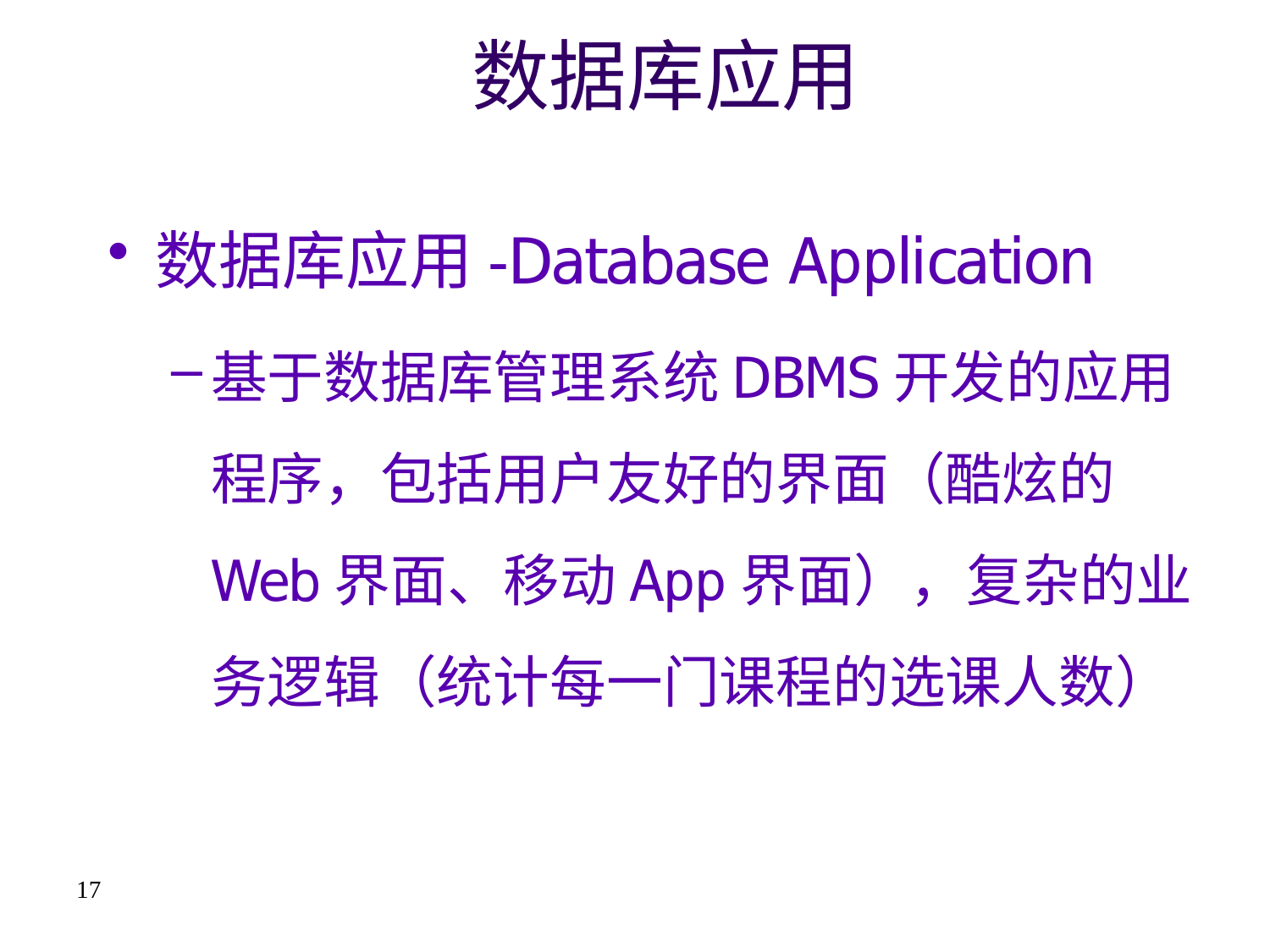

# 数据库应用
数据库应用-Database Application
基于数据库管理系统DBMS开发的应用程序，包括用户友好的界面（酷炫的Web界面、移动App界面），复杂的业务逻辑（统计每一门课程的选课人数）
17